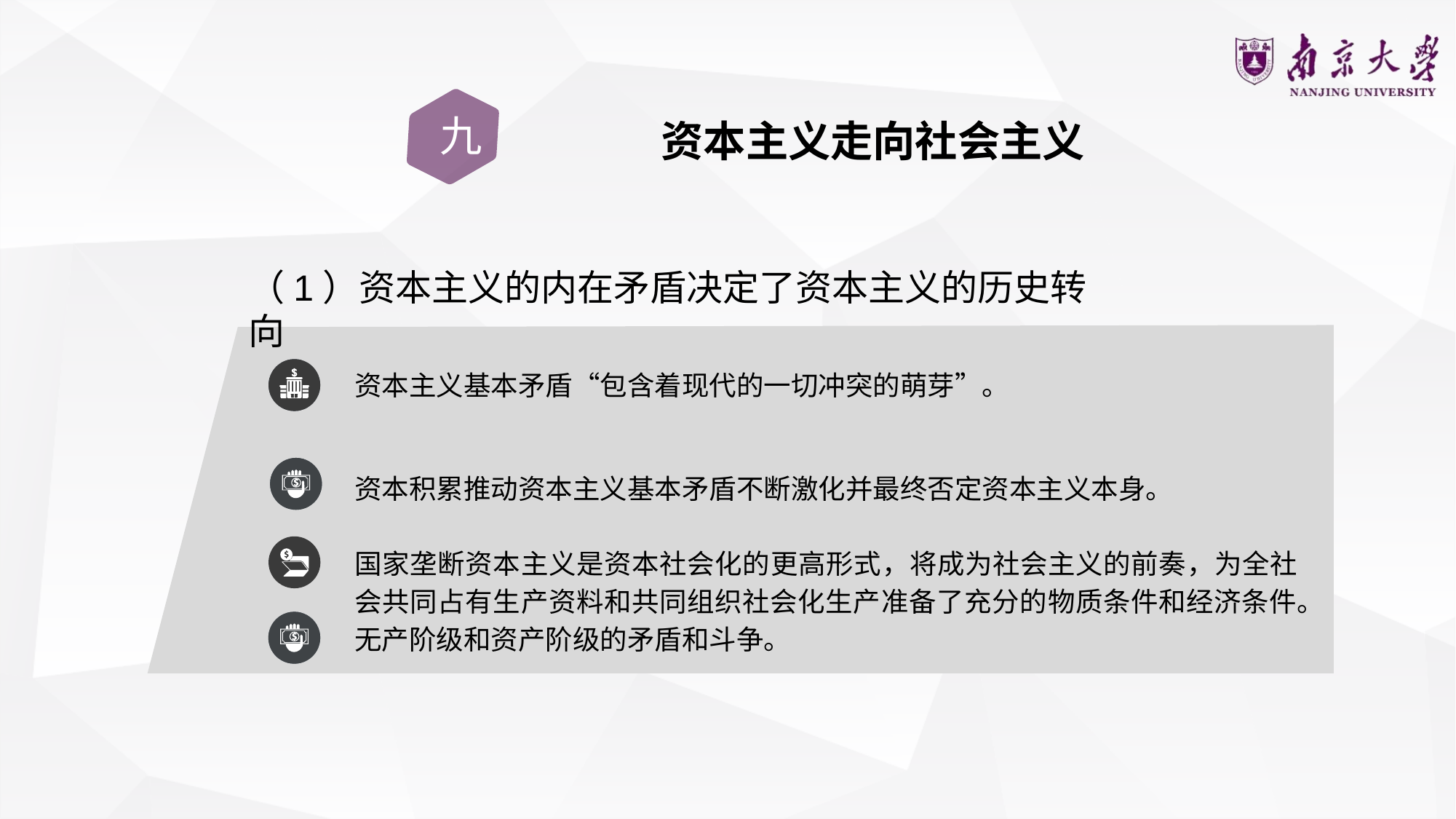

九
资本主义走向社会主义

（1）资本主义的内在矛盾决定了资本主义的历史转向

资本主义基本矛盾“包含着现代的一切冲突的萌芽”。

资本积累推动资本主义基本矛盾不断激化并最终否定资本主义本身。

国家垄断资本主义是资本社会化的更高形式，将成为社会主义的前奏，为全社会共同占有生产资料和共同组织社会化生产准备了充分的物质条件和经济条件。
无产阶级和资产阶级的矛盾和斗争。